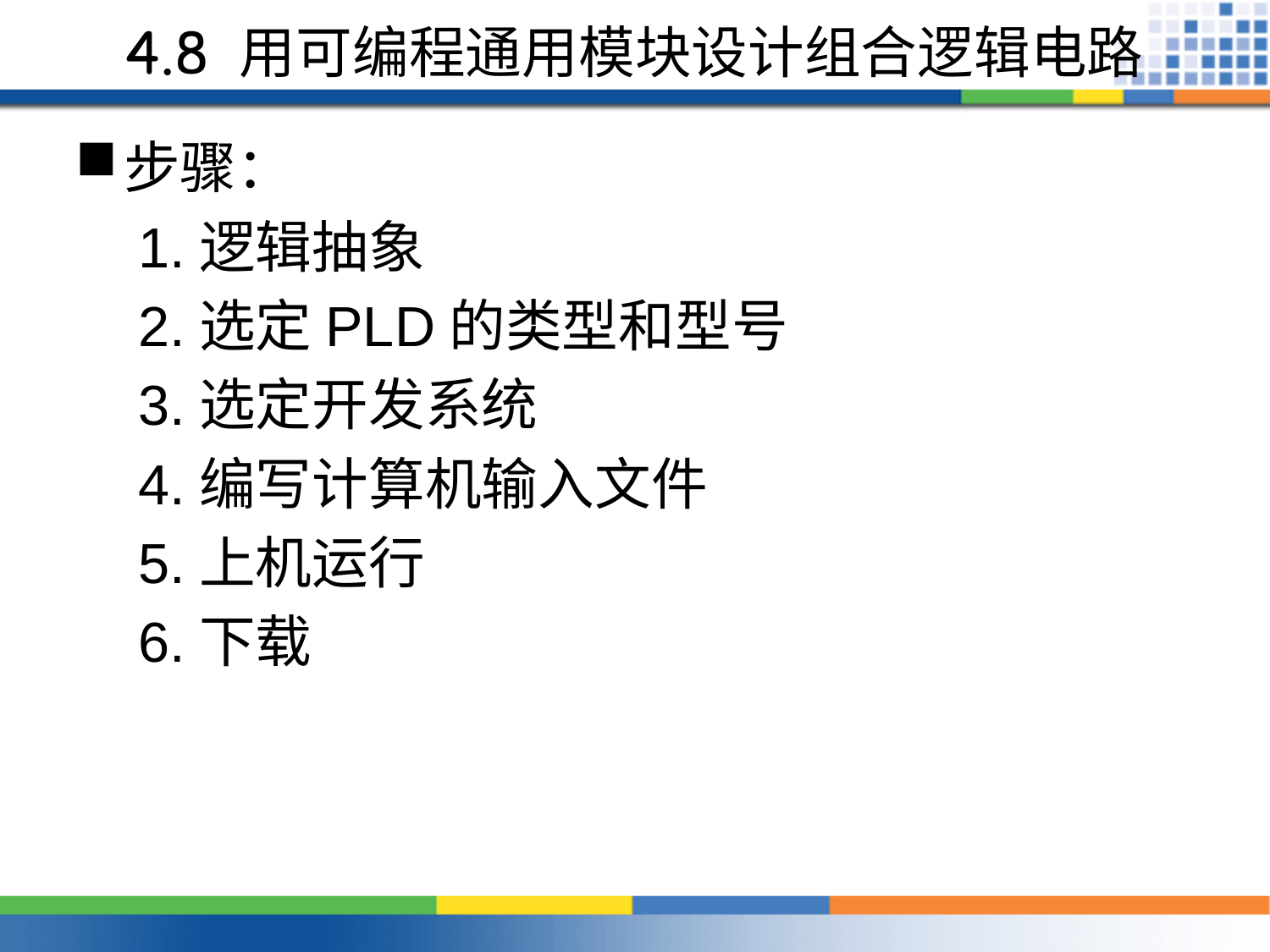

# 4.8 用可编程通用模块设计组合逻辑电路
步骤：
    1.逻辑抽象
    2.选定PLD的类型和型号
    3.选定开发系统
    4.编写计算机输入文件
    5.上机运行
    6.下载